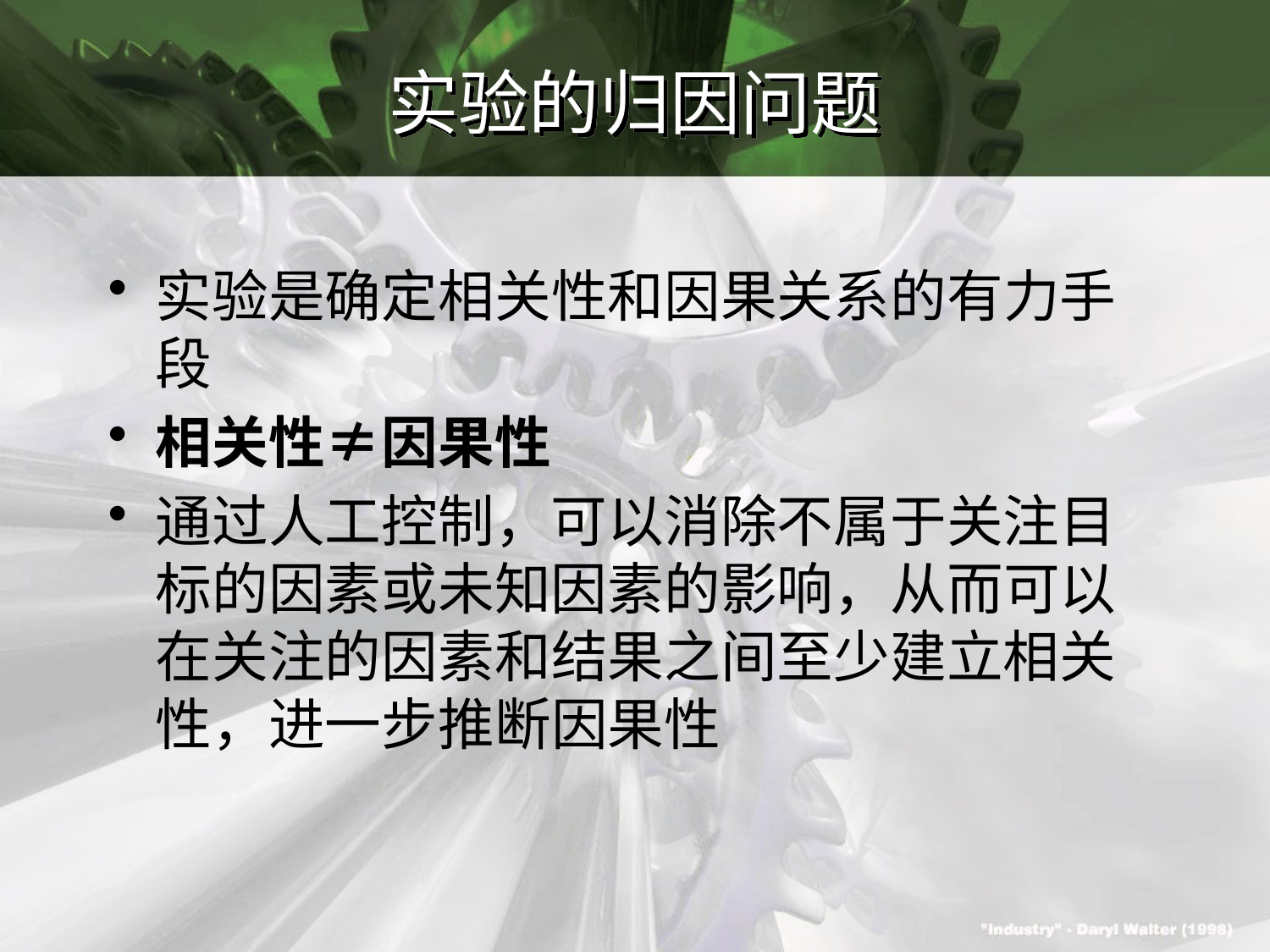

# 实验的归因问题
实验是确定相关性和因果关系的有力手段
相关性≠因果性
通过人工控制，可以消除不属于关注目标的因素或未知因素的影响，从而可以在关注的因素和结果之间至少建立相关性，进一步推断因果性